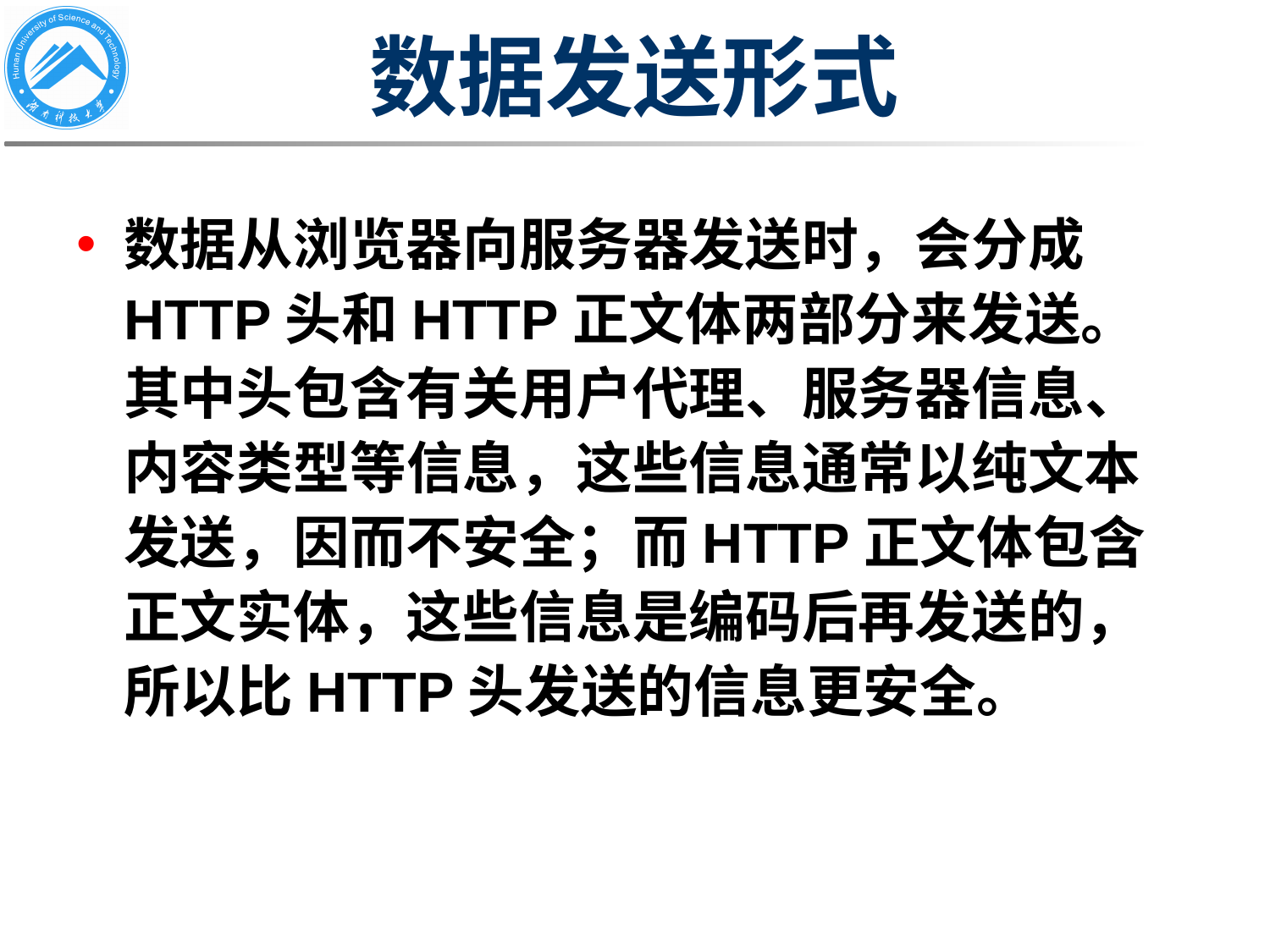

# 数据发送形式
数据从浏览器向服务器发送时，会分成HTTP头和HTTP正文体两部分来发送。其中头包含有关用户代理、服务器信息、内容类型等信息，这些信息通常以纯文本发送，因而不安全；而HTTP正文体包含正文实体，这些信息是编码后再发送的，所以比HTTP头发送的信息更安全。